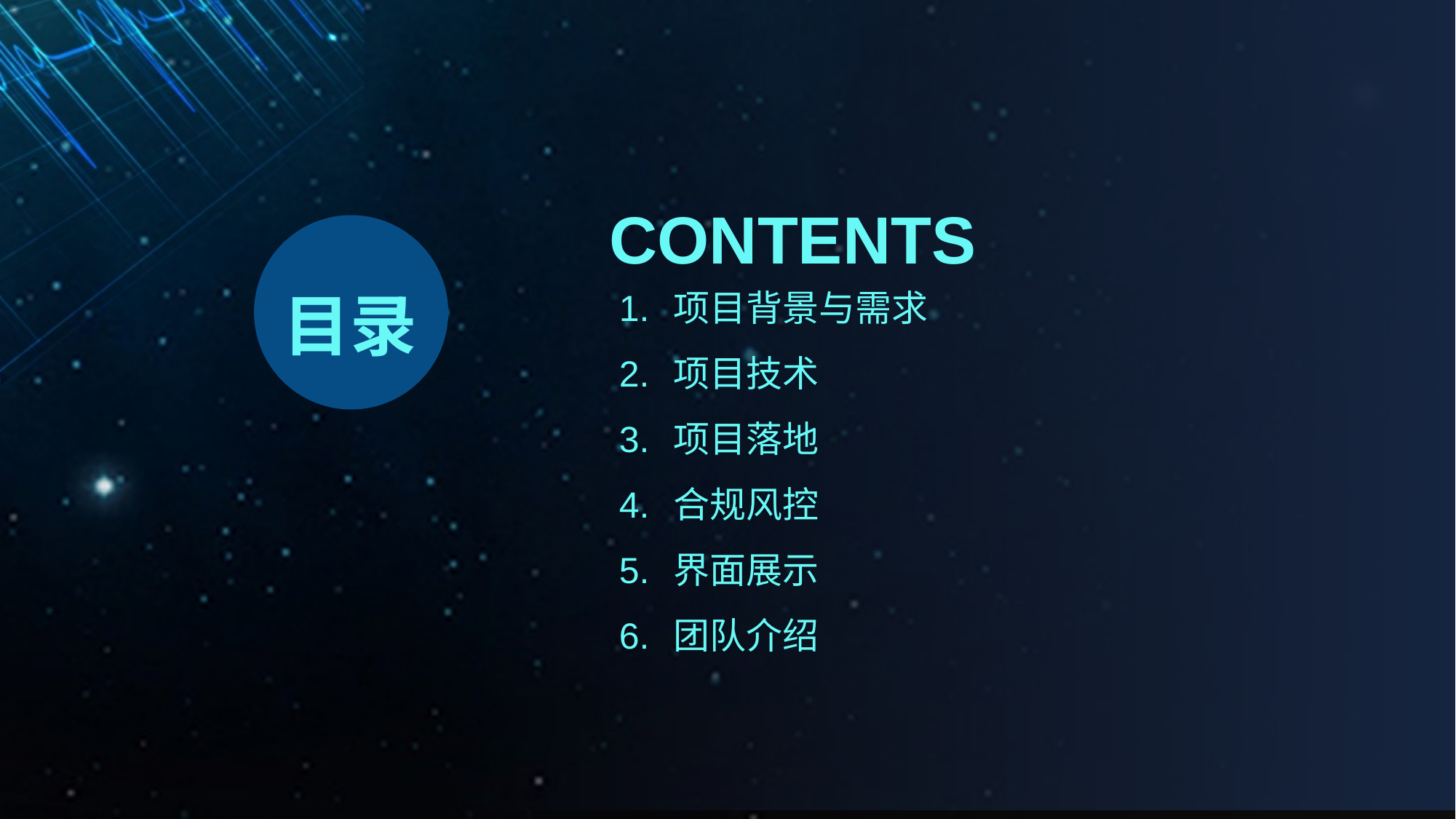

CONTENTS

项目背景与需求
项目技术
项目落地
合规风控
界面展示
团队介绍
目录